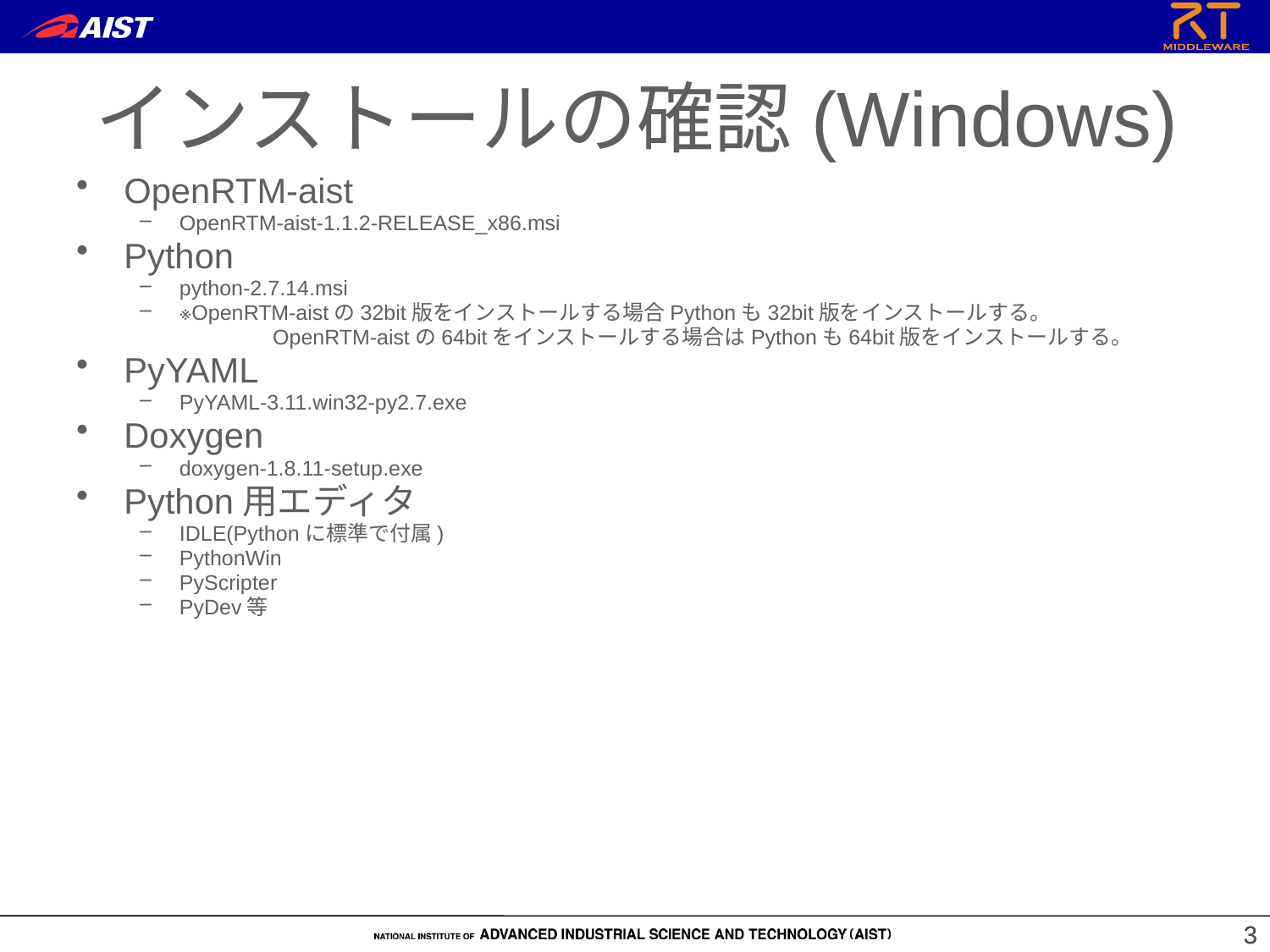

インストールの確認(Windows)
OpenRTM-aist
OpenRTM-aist-1.1.2-RELEASE_x86.msi
Python
python-2.7.14.msi
※OpenRTM-aistの32bit版をインストールする場合Pythonも32bit版をインストールする。
	 OpenRTM-aistの64bitをインストールする場合はPythonも64bit版をインストールする。
PyYAML
PyYAML-3.11.win32-py2.7.exe
Doxygen
doxygen-1.8.11-setup.exe
Python用エディタ
IDLE(Pythonに標準で付属)
PythonWin
PyScripter
PyDev等
3
3